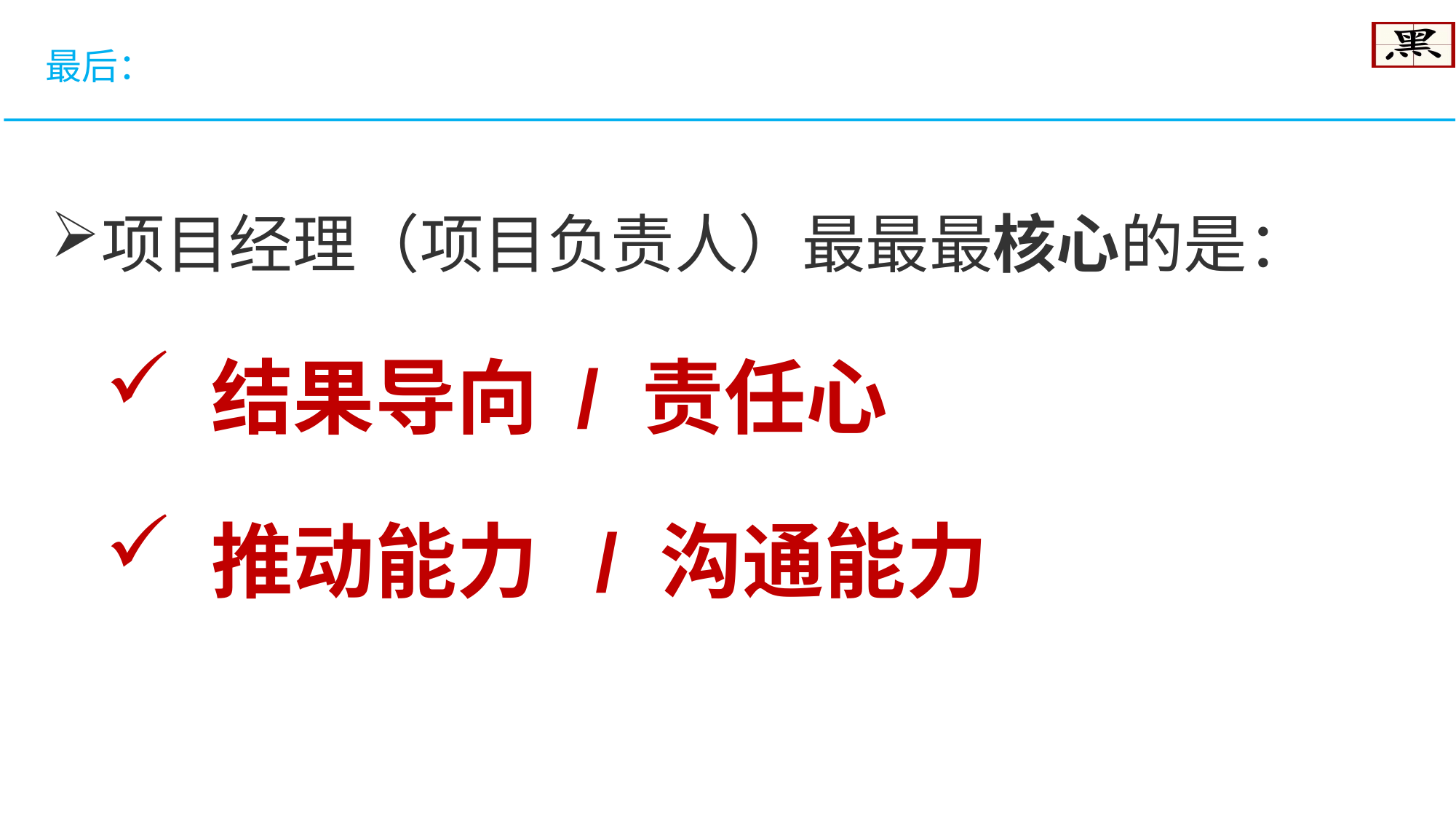

最后：
项目经理（项目负责人）最最最核心的是：
 结果导向 / 责任心
 推动能力  / 沟通能力